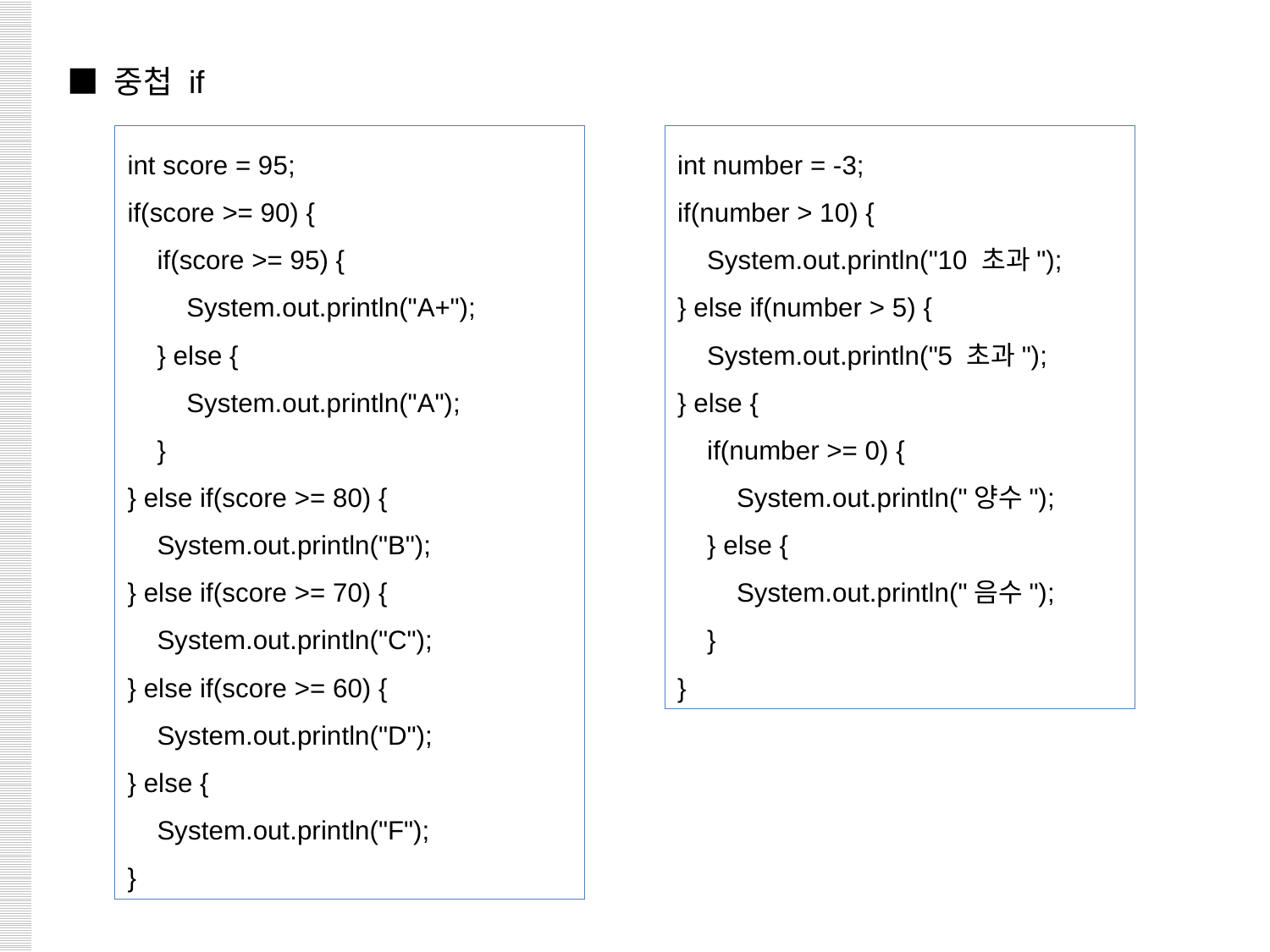

■ 중첩 if
int score = 95;
if(score >= 90) {
    if(score >= 95) {
        System.out.println("A+");
    } else {
        System.out.println("A");
    }
} else if(score >= 80) {
    System.out.println("B");
} else if(score >= 70) {
    System.out.println("C");
} else if(score >= 60) {
    System.out.println("D");
} else {
    System.out.println("F");
}
int number = -3;
if(number > 10) {
    System.out.println("10 초과");
} else if(number > 5) {
    System.out.println("5 초과");
} else {
    if(number >= 0) {
        System.out.println("양수");
    } else {
        System.out.println("음수");
    }
}